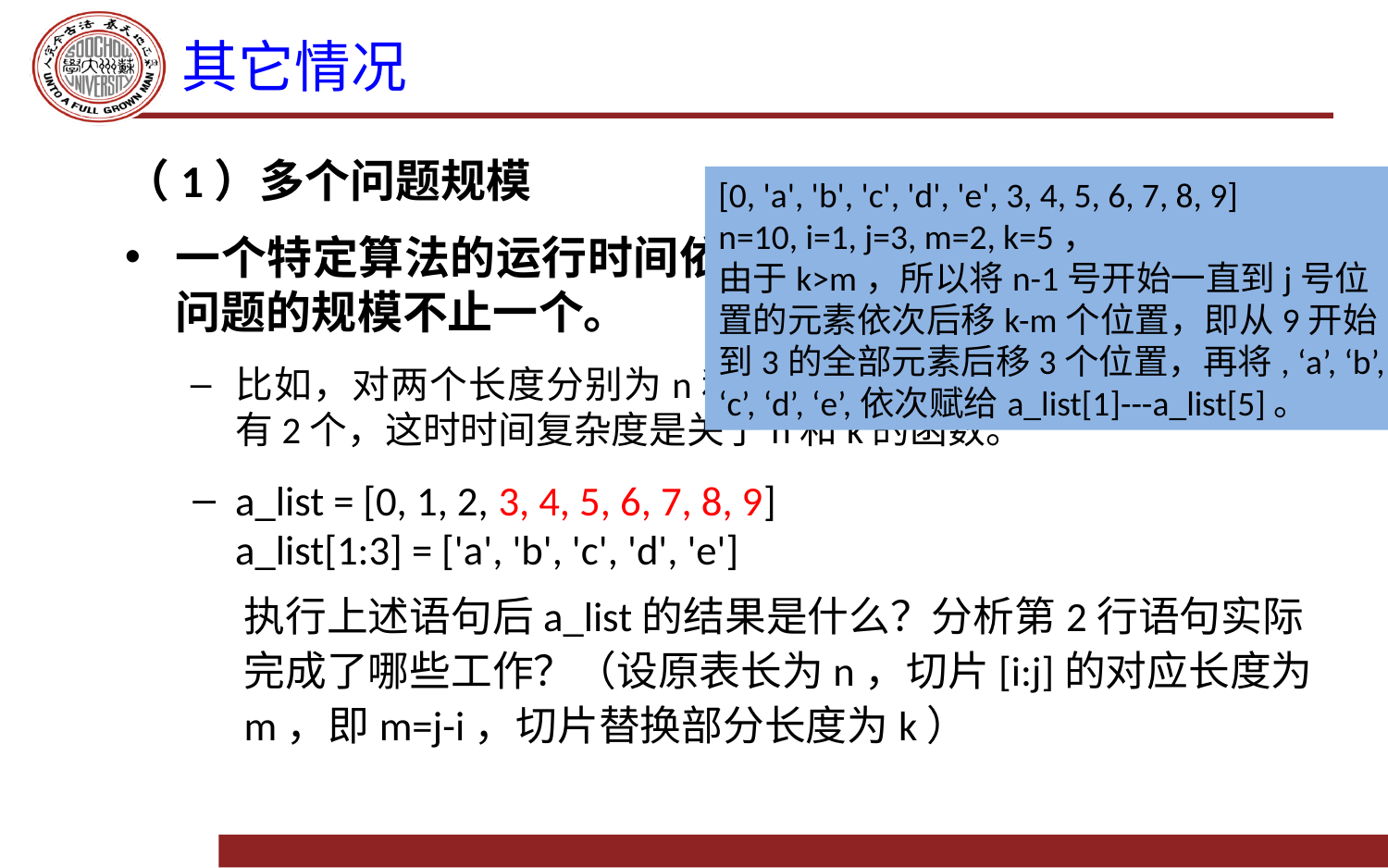

# 其它情况
（1）多个问题规模
一个特定算法的运行时间依赖于问题的规模，但有的时候，问题的规模不止一个。
比如，对两个长度分别为n和k的数组进行操作，问题的规模就有2个，这时时间复杂度是关于n和k的函数。
a_list = [0, 1, 2, 3, 4, 5, 6, 7, 8, 9]
a_list[1:3] = ['a', 'b', 'c', 'd', 'e']
执行上述语句后a_list的结果是什么？分析第2行语句实际完成了哪些工作？（设原表长为n，切片[i:j]的对应长度为m，即m=j-i，切片替换部分长度为k）

[0, 'a', 'b', 'c', 'd', 'e', 3, 4, 5, 6, 7, 8, 9]
n=10, i=1, j=3, m=2, k=5，
由于k>m，所以将n-1号开始一直到j号位置的元素依次后移k-m个位置，即从9开始到3的全部元素后移3个位置，再将, ‘a’, ‘b’, ‘c’, ‘d’, ‘e’,依次赋给a_list[1]---a_list[5]。